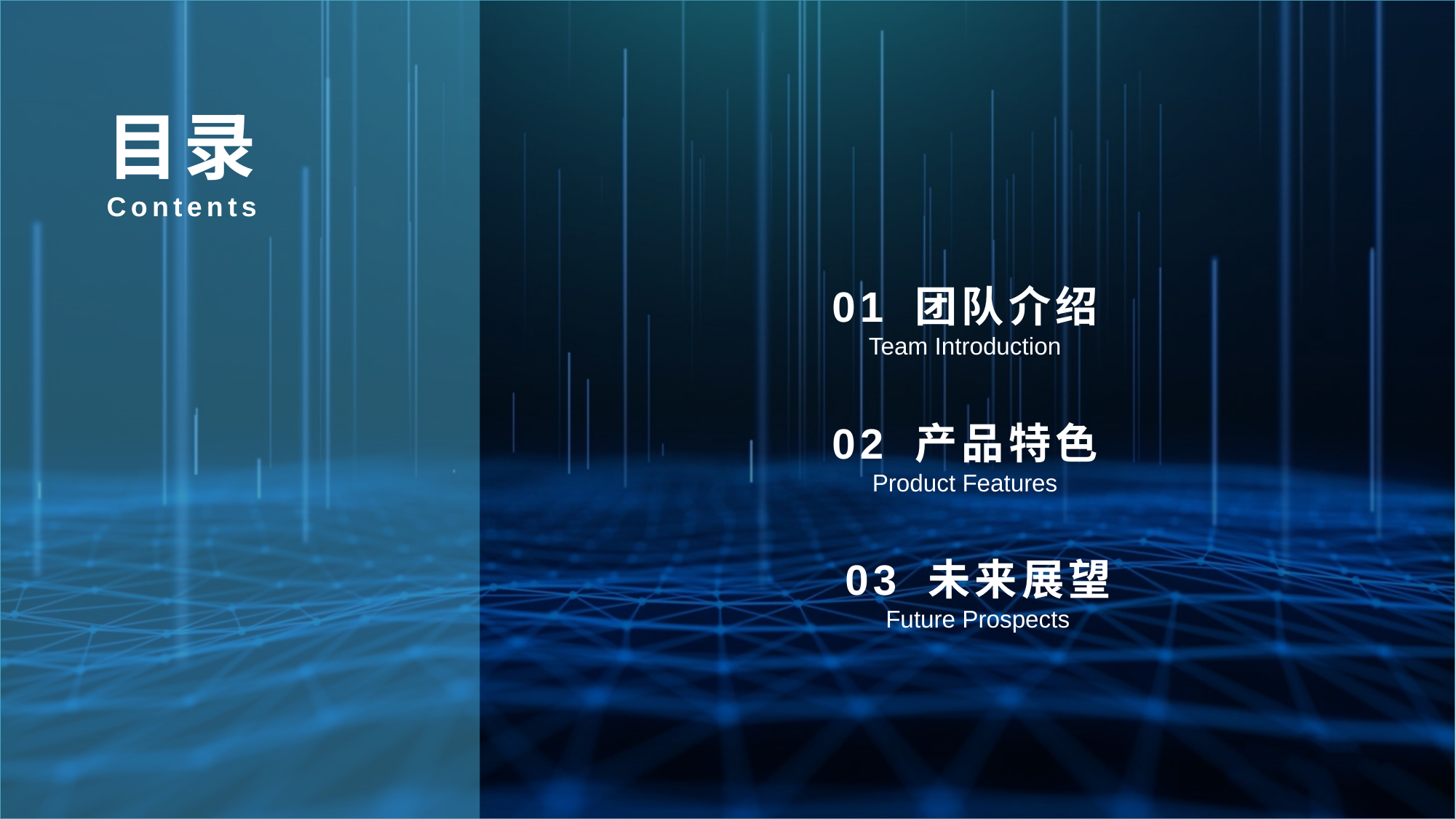

01 团队介绍
Team Introduction
02 产品特色
Product Features
03 未来展望
Future Prospects